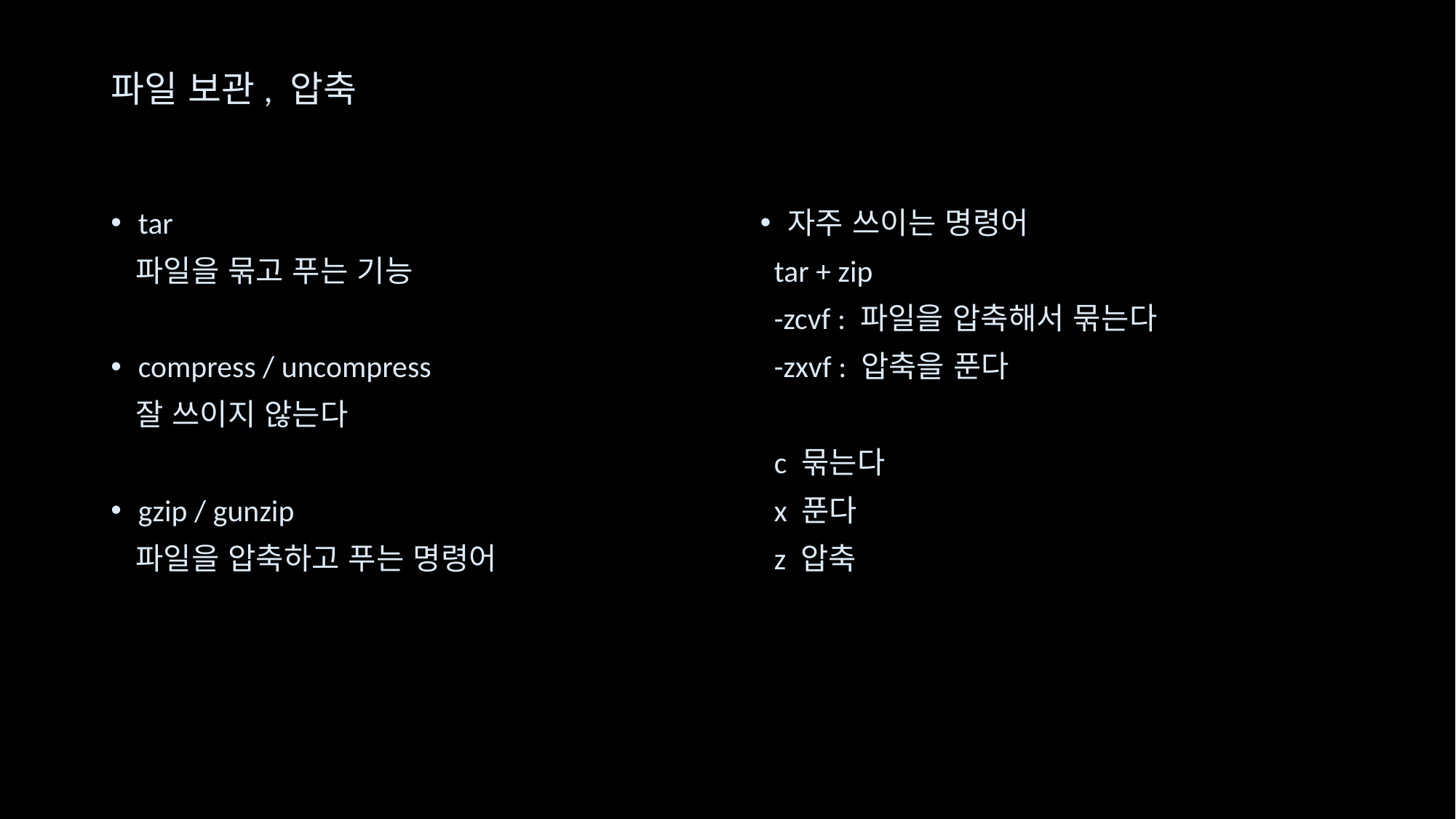

# 파일 보관, 압축
tar
  파일을 묶고 푸는 기능

compress / uncompress
  잘 쓰이지 않는다

gzip / gunzip
  파일을 압축하고 푸는 명령어

자주 쓰이는 명령어
  tar + zip
  -zcvf : 파일을 압축해서 묶는다
  -zxvf : 압축을 푼다

  c 묶는다
  x 푼다
  z 압축